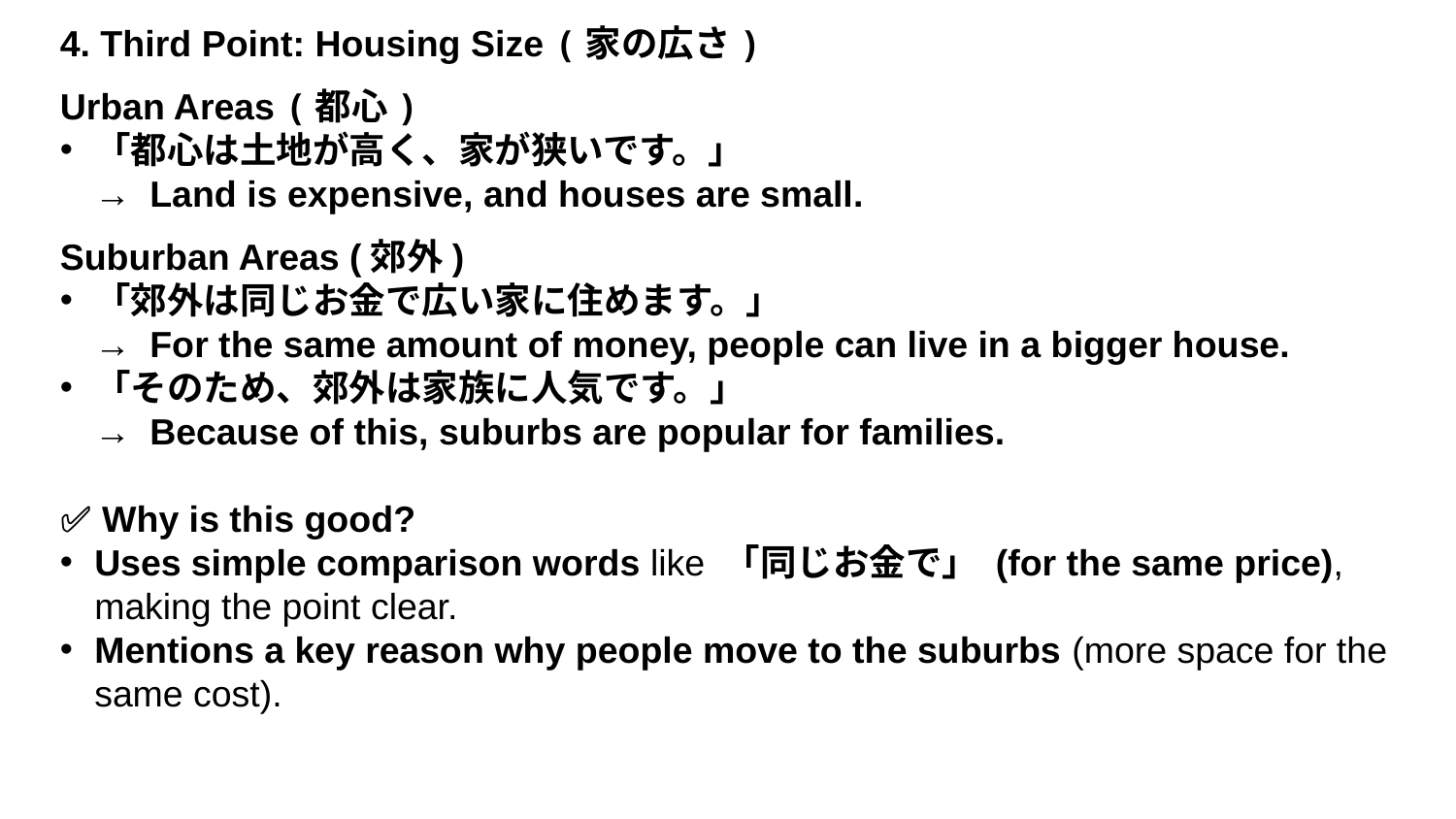

4. Third Point: Housing Size (家の広さ)

Urban Areas (都心)
「都心は土地が高く、家が狭いです。」
→ Land is expensive, and houses are small.

Suburban Areas (郊外)
「郊外は同じお金で広い家に住めます。」
→ For the same amount of money, people can live in a bigger house.
「そのため、郊外は家族に人気です。」
→ Because of this, suburbs are popular for families.

✅ Why is this good?
Uses simple comparison words like 「同じお金で」 (for the same price), making the point clear.
Mentions a key reason why people move to the suburbs (more space for the same cost).